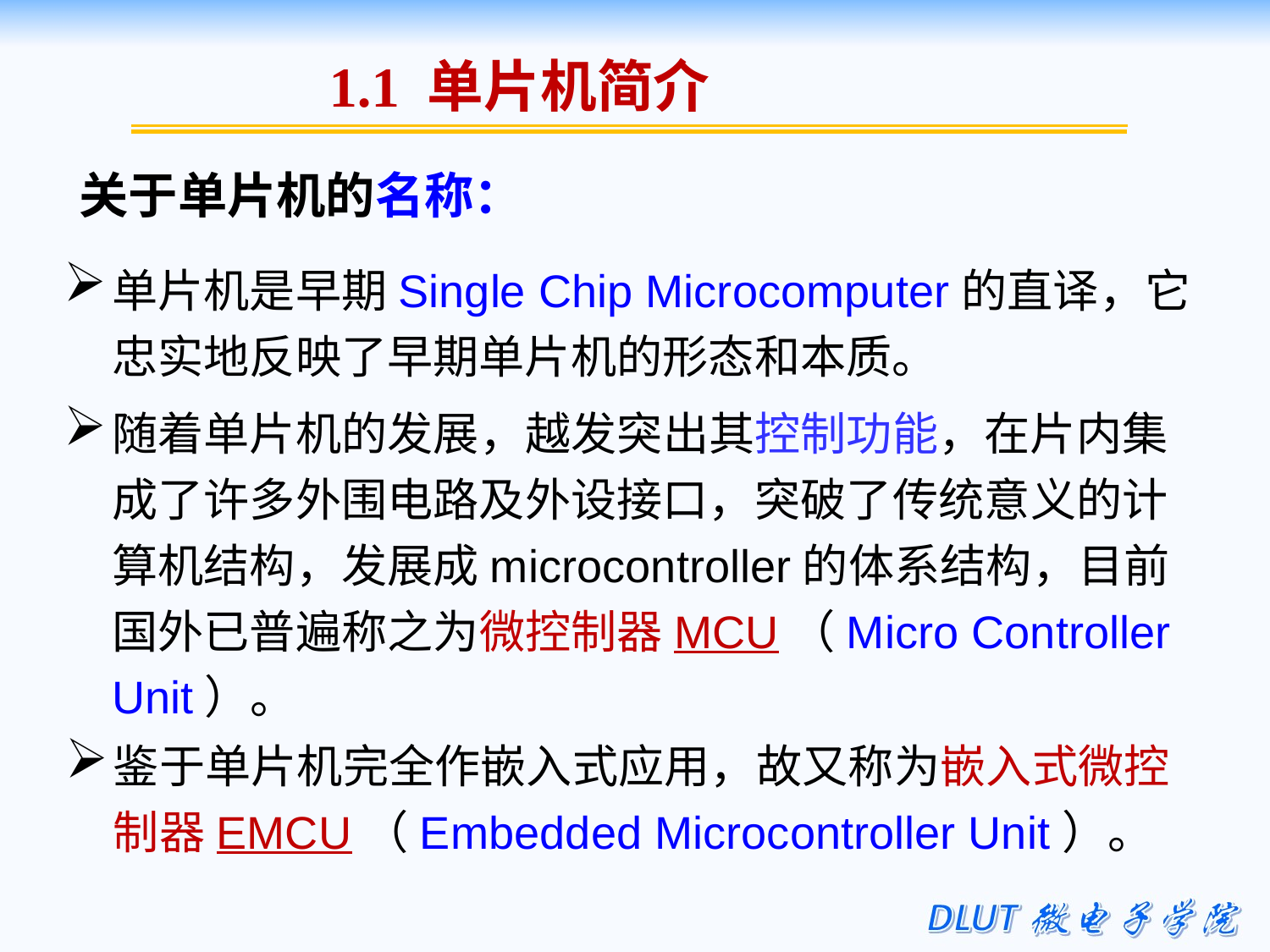

1.1 单片机简介
关于单片机的名称：
单片机是早期Single Chip Microcomputer的直译，它忠实地反映了早期单片机的形态和本质。
随着单片机的发展，越发突出其控制功能，在片内集成了许多外围电路及外设接口，突破了传统意义的计算机结构，发展成microcontroller的体系结构，目前国外已普遍称之为微控制器MCU（Micro Controller Unit）。
鉴于单片机完全作嵌入式应用，故又称为嵌入式微控制器EMCU（Embedded Microcontroller Unit）。